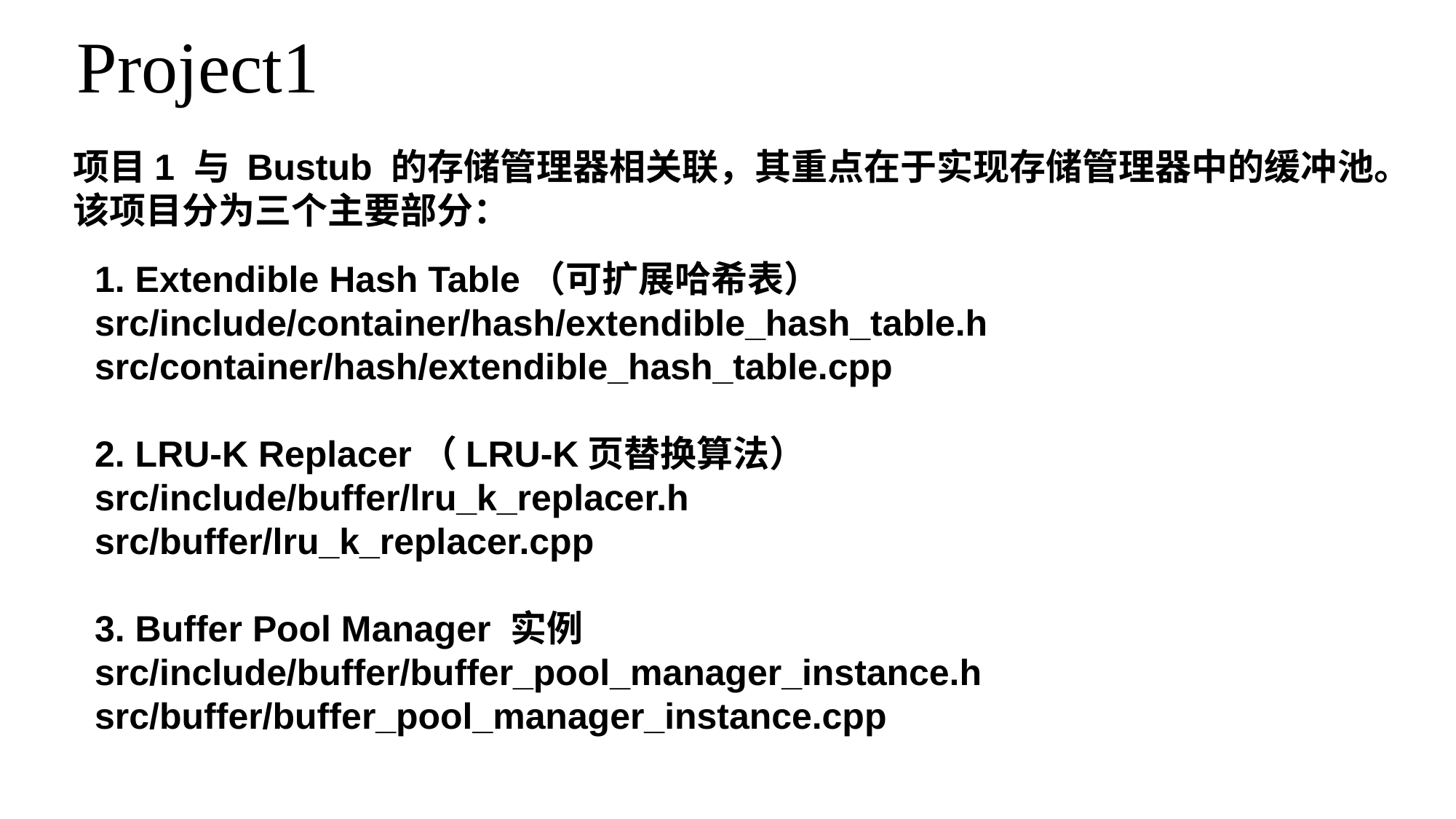

Project1
项⽬1 与 Bustub 的存储管理器相关联，其重点在于实现存储管理器中的缓冲池。该项⽬分为三个主要部分：

1. Extendible Hash Table（可扩展哈希表）
src/include/container/hash/extendible_hash_table.h
src/container/hash/extendible_hash_table.cpp

2. LRU-K Replacer（LRU-K⻚替换算法）
src/include/buffer/lru_k_replacer.h
src/buffer/lru_k_replacer.cpp

3. Buffer Pool Manager 实例
src/include/buffer/buffer_pool_manager_instance.h
src/buffer/buffer_pool_manager_instance.cpp